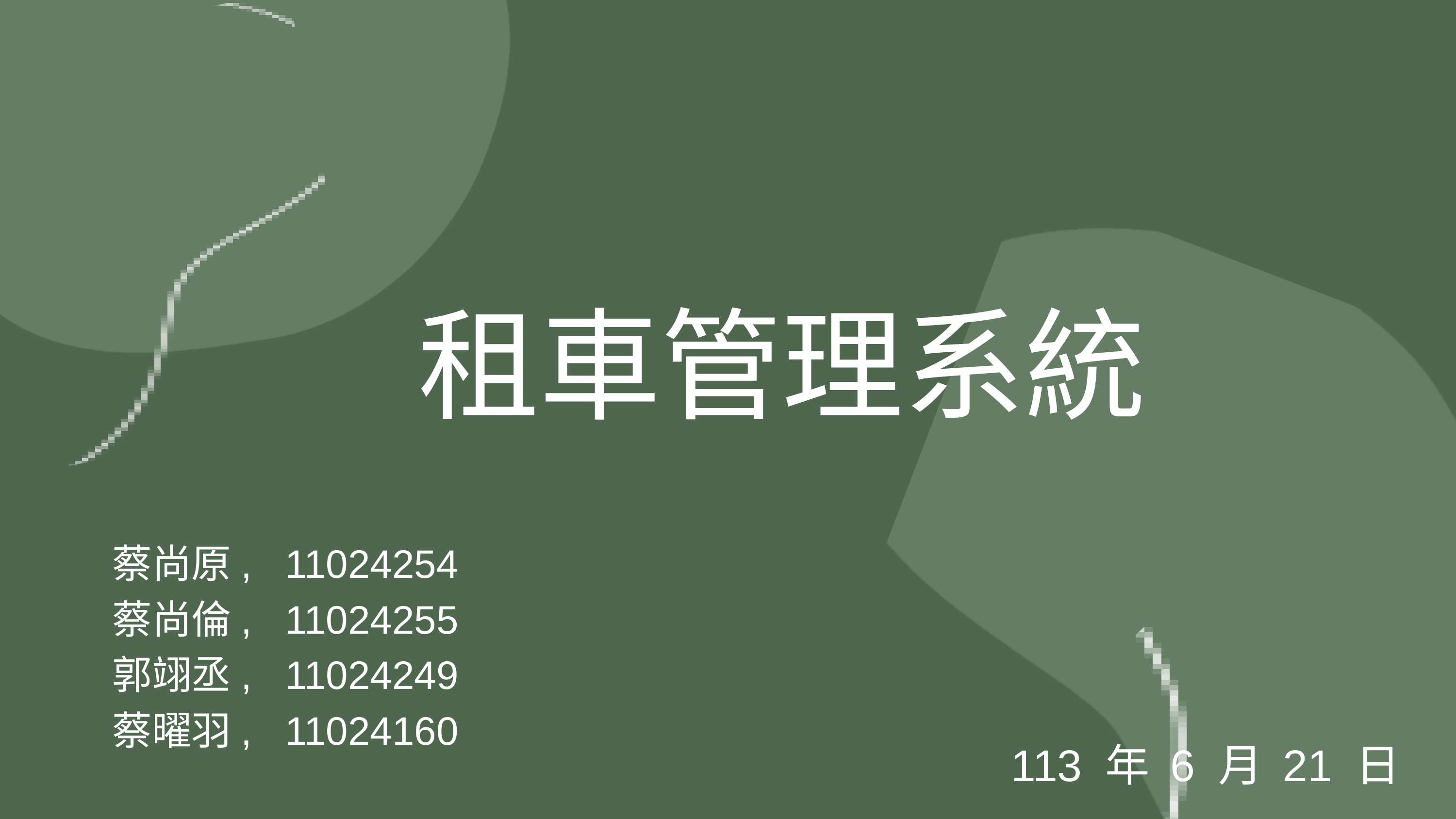

租車管理系統

蔡尚原,   11024254
蔡尚倫,   11024255
郭翊丞,   11024249
蔡曜羽,   11024160

113 年 6 月 21 日